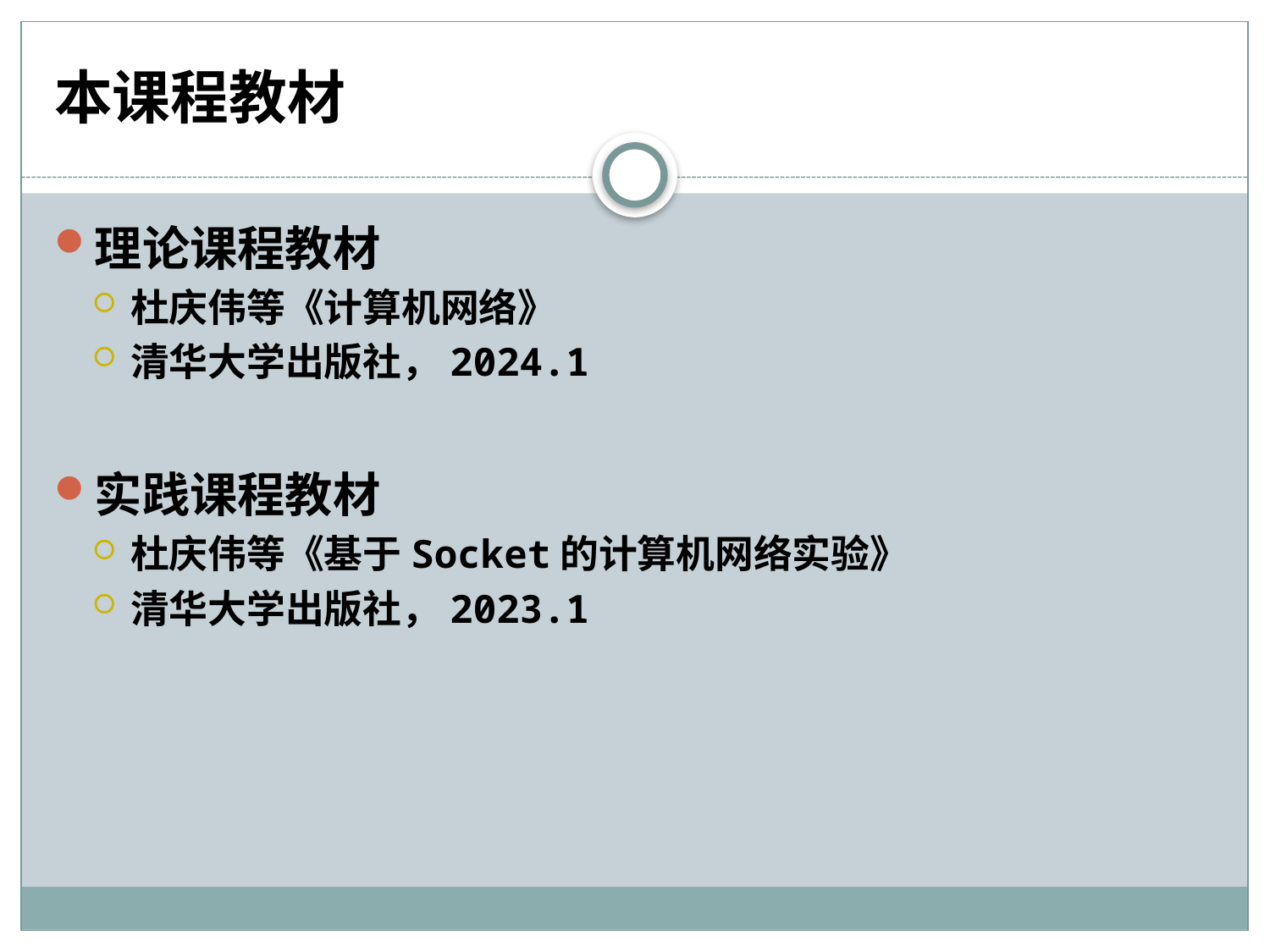

# 本课程教材
理论课程教材
杜庆伟等《计算机网络》
清华大学出版社，2024.1

实践课程教材
杜庆伟等《基于Socket的计算机网络实验》
清华大学出版社，2023.1